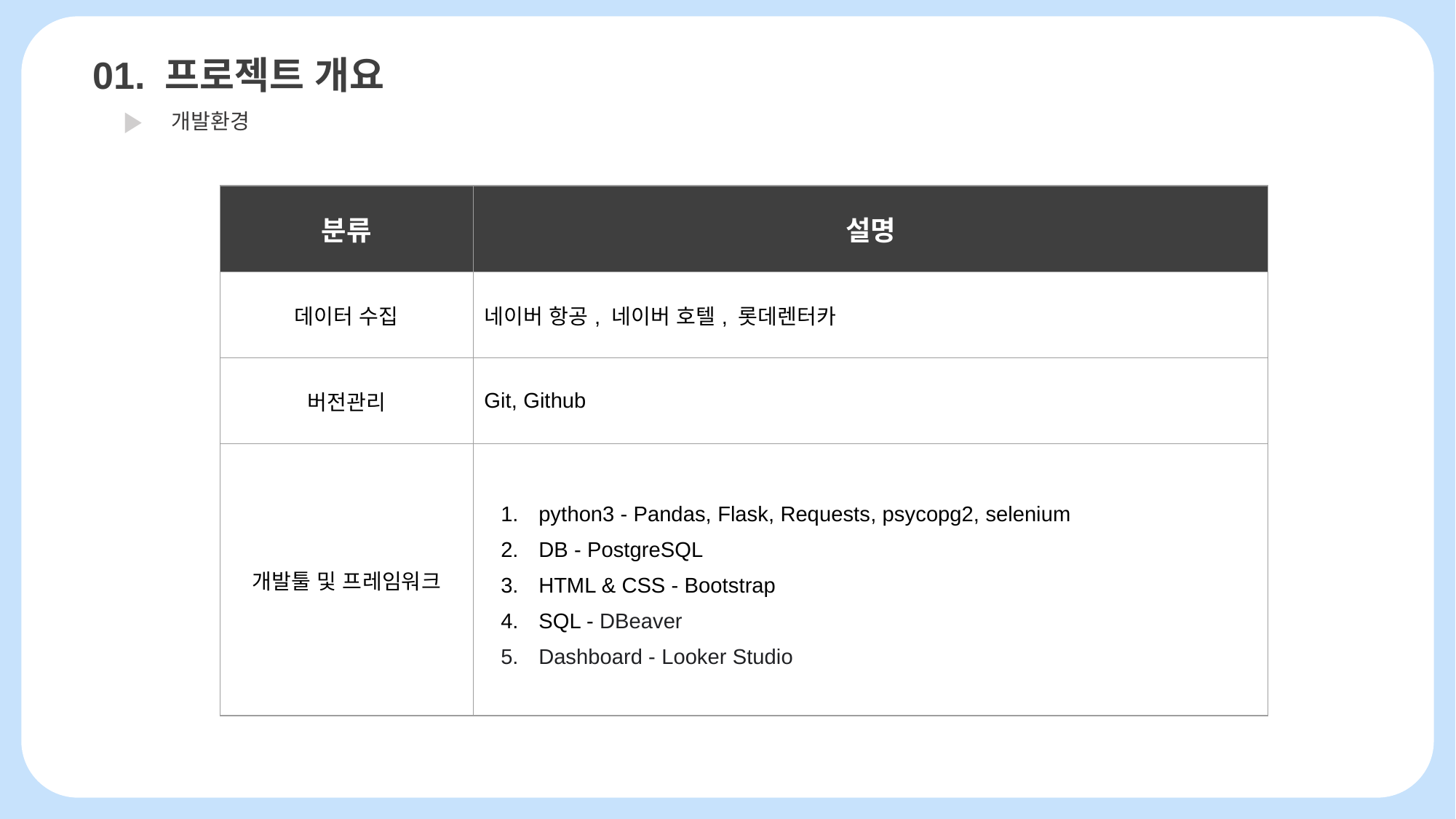

01. 프로젝트 개요
▶
개발환경
| 분류 | 설명 |
| --- | --- |
| 데이터 수집 | 네이버 항공, 네이버 호텔, 롯데렌터카 |
| 버전관리 | Git, Github |
| 개발툴 및 프레임워크 | python3 - Pandas, Flask, Requests, psycopg2, selenium DB - PostgreSQL HTML & CSS - Bootstrap SQL - DBeaver Dashboard - Looker Studio |
|  |  |
|  |  |